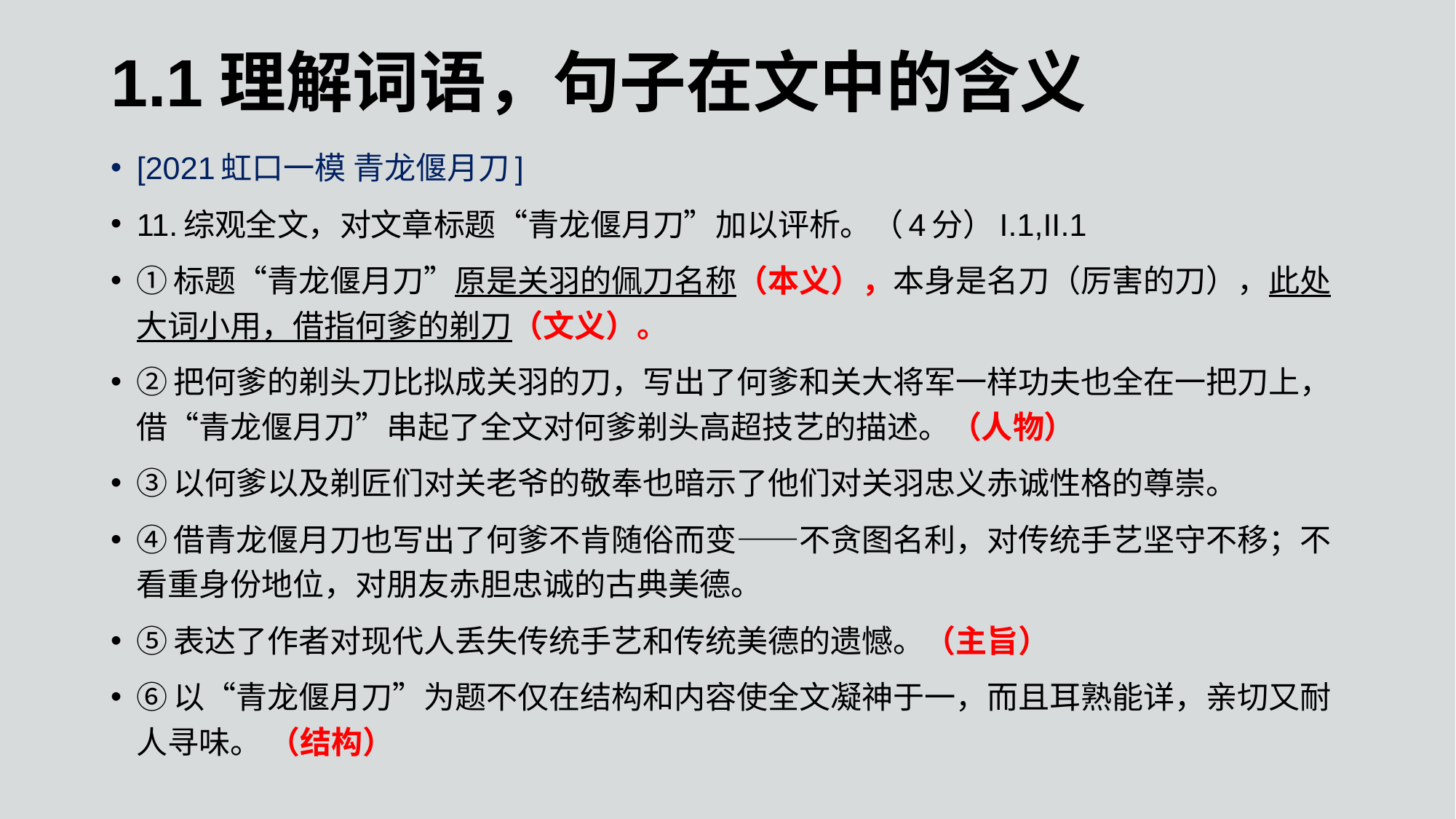

1.1理解词语，句子在文中的含义
[2021虹口一模 青龙偃月刀]
11.综观全文，对文章标题“青龙偃月刀”加以评析。（4分）I.1,II.1
①标题“青龙偃月刀”原是关羽的佩刀名称（本义），本身是名刀（厉害的刀），此处大词小用，借指何爹的剃刀（文义）。
②把何爹的剃头刀比拟成关羽的刀，写出了何爹和关大将军一样功夫也全在一把刀上，借“青龙偃月刀”串起了全文对何爹剃头高超技艺的描述。（人物）
③以何爹以及剃匠们对关老爷的敬奉也暗示了他们对关羽忠义赤诚性格的尊崇。
④借青龙偃月刀也写出了何爹不肯随俗而变——不贪图名利，对传统手艺坚守不移；不看重身份地位，对朋友赤胆忠诚的古典美德。
⑤表达了作者对现代人丢失传统手艺和传统美德的遗憾。（主旨）
⑥以“青龙偃月刀”为题不仅在结构和内容使全文凝神于一，而且耳熟能详，亲切又耐人寻味。 （结构）